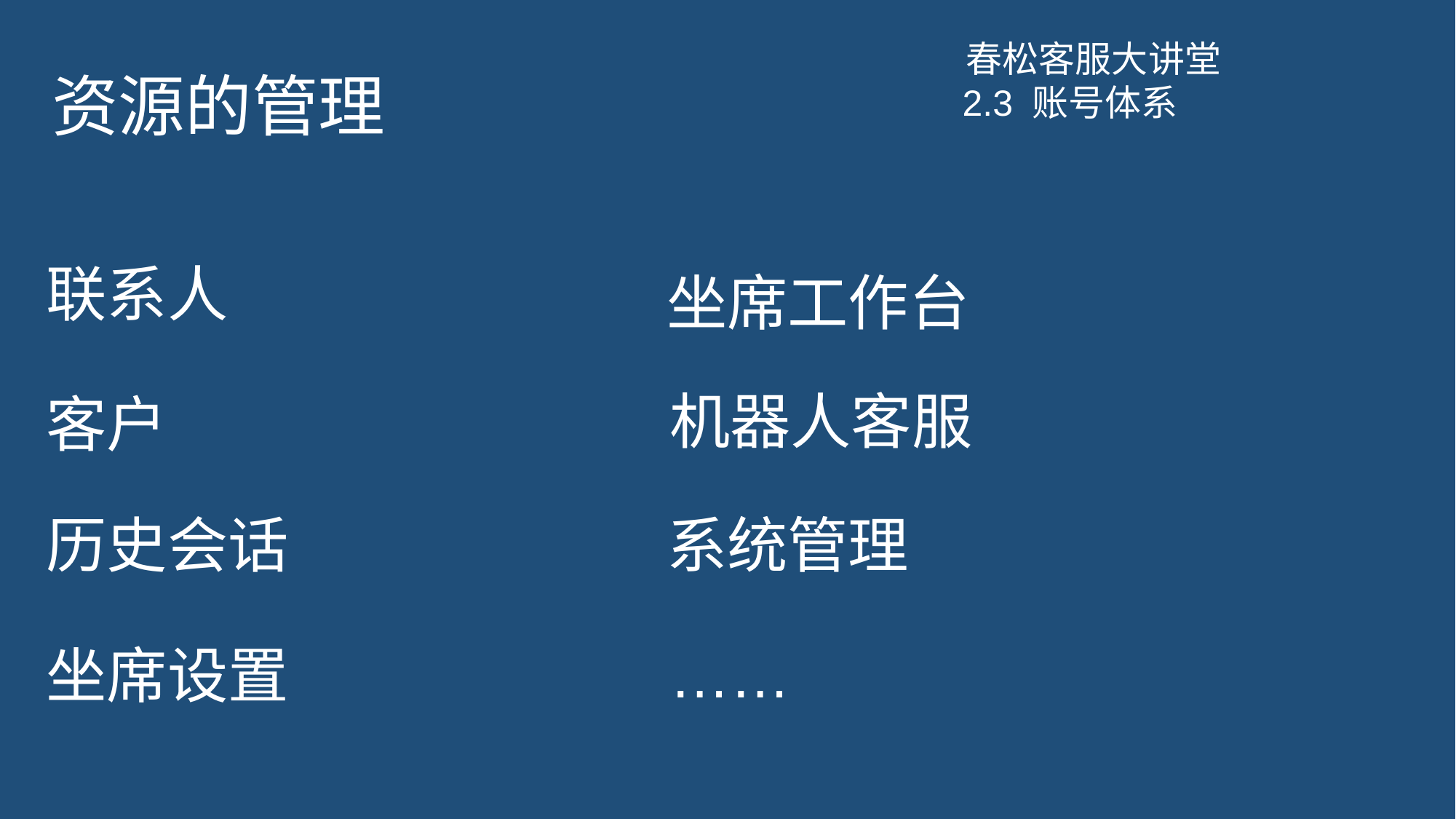

# 资源的管理
春松客服大讲堂
2.3 账号体系
联系人
坐席工作台
机器人客服
客户
历史会话
系统管理
……
坐席设置